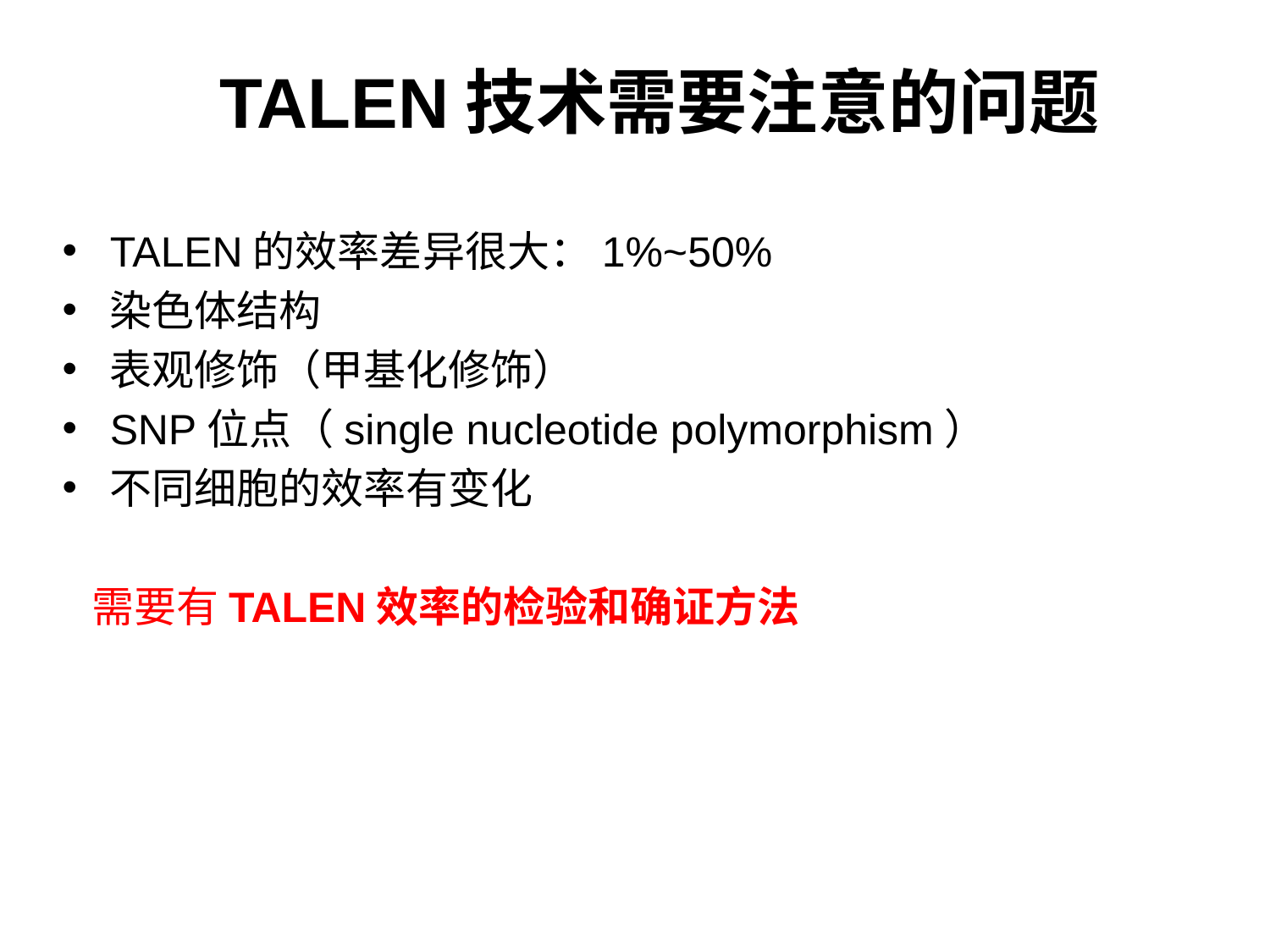

TALEN技术需要注意的问题
TALEN的效率差异很大：1%~50%
染色体结构
表观修饰（甲基化修饰）
SNP位点（single nucleotide polymorphism）
不同细胞的效率有变化

  需要有TALEN效率的检验和确证方法